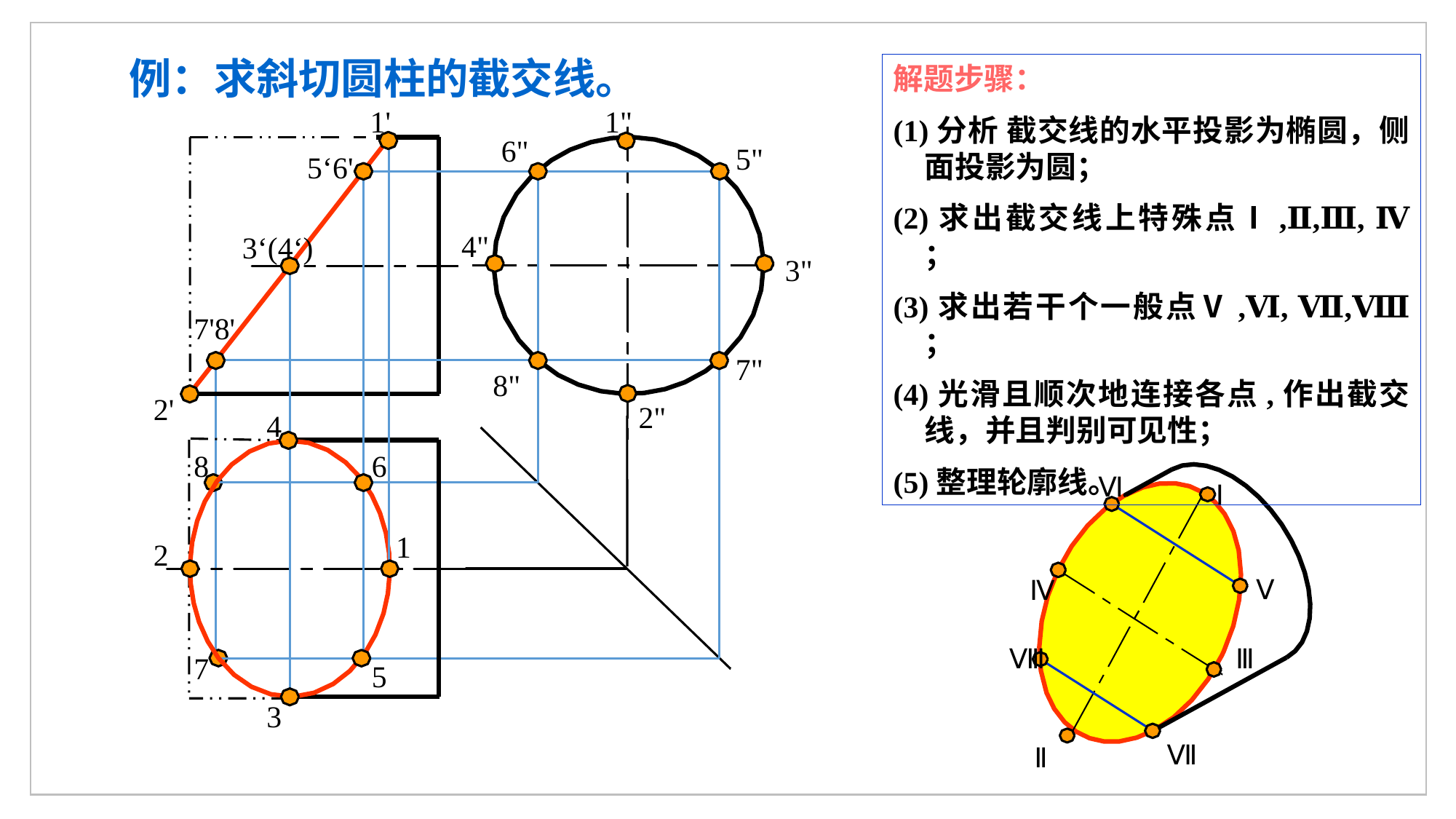

例：求斜切圆柱的截交线。
解题步骤：
(1)分析 截交线的水平投影为椭圆，侧面投影为圆；
(2)求出截交线上特殊点Ⅰ,Ⅱ,Ⅲ, Ⅳ ；
(3)求出若干个一般点Ⅴ,Ⅵ, Ⅶ,Ⅷ ；
(4)光滑且顺次地连接各点,作出截交线，并且判别可见性；
(5)整理轮廓线。
1'
1"

6"
5"
5‘6'

1

6

5
4"
3"

3‘(4‘)

4

3
7'8'
7"

8"

8

7

2'

2"
2

Ⅵ

Ⅴ

Ⅰ

Ⅱ

Ⅳ
Ⅲ

Ⅷ

Ⅶ